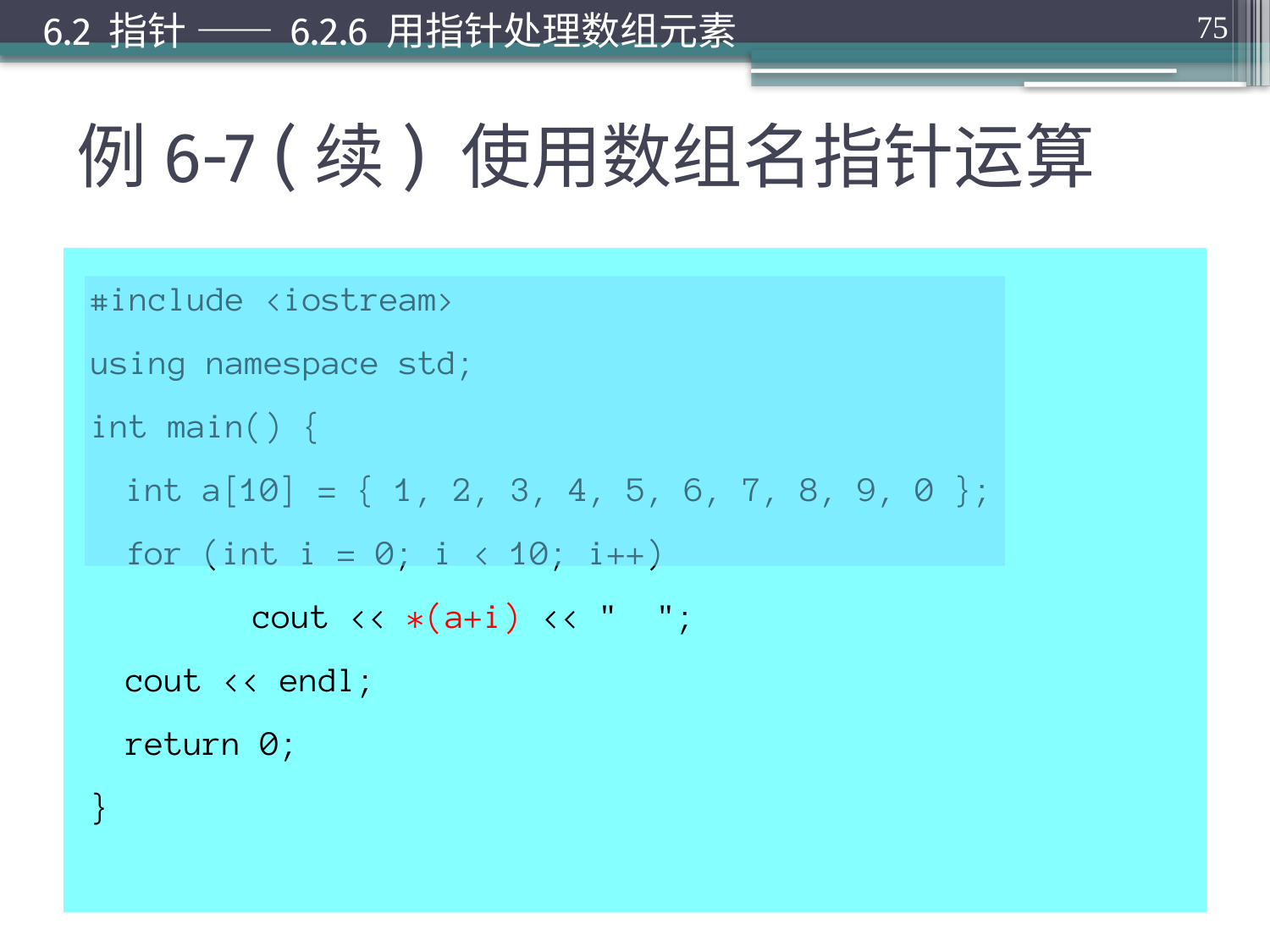

6.2 指针 —— 6.2.6 用指针处理数组元素
75
# 例6-7 (续) 使用数组名指针运算
#include <iostream>
using namespace std;
int main() {
	int a[10] = { 1, 2, 3, 4, 5, 6, 7, 8, 9, 0 };
	for (int i = 0; i < 10; i++)
		cout << *(a+i) << "  ";
	cout << endl;
	return 0;
}